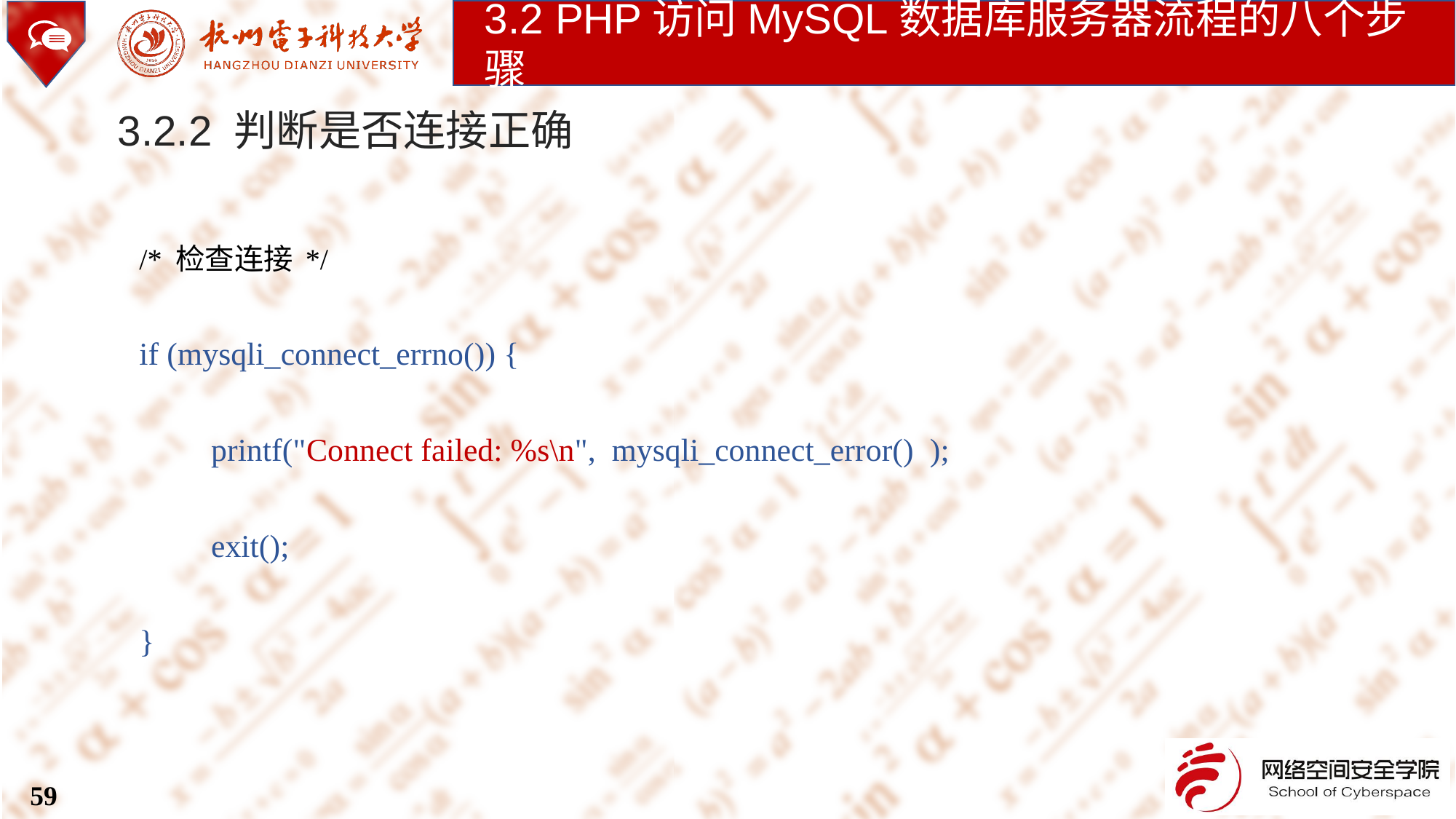

3.2 PHP访问MySQL数据库服务器流程的八个步骤
3.2.2 判断是否连接正确
/* 检查连接 */
if (mysqli_connect_errno()) {
         printf("Connect failed: %s\n",  mysqli_connect_error()  );
         exit();
}
59